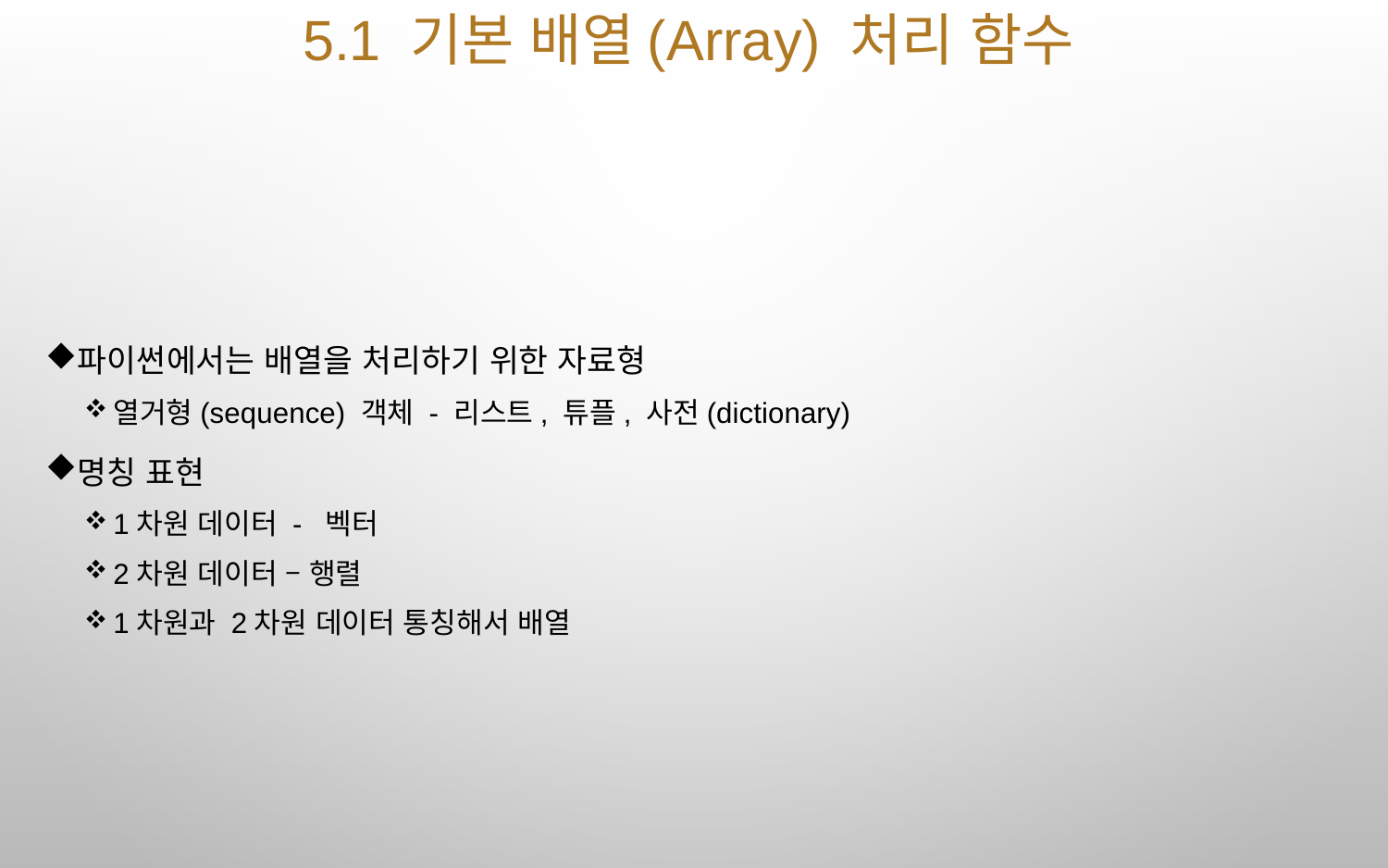

# 5.1 기본 배열(Array) 처리 함수

파이썬에서는 배열을 처리하기 위한 자료형
열거형(sequence) 객체 - 리스트, 튜플, 사전(dictionary)
명칭 표현
1차원 데이터 -  벡터
2차원 데이터 – 행렬
1차원과 2차원 데이터 통칭해서 배열